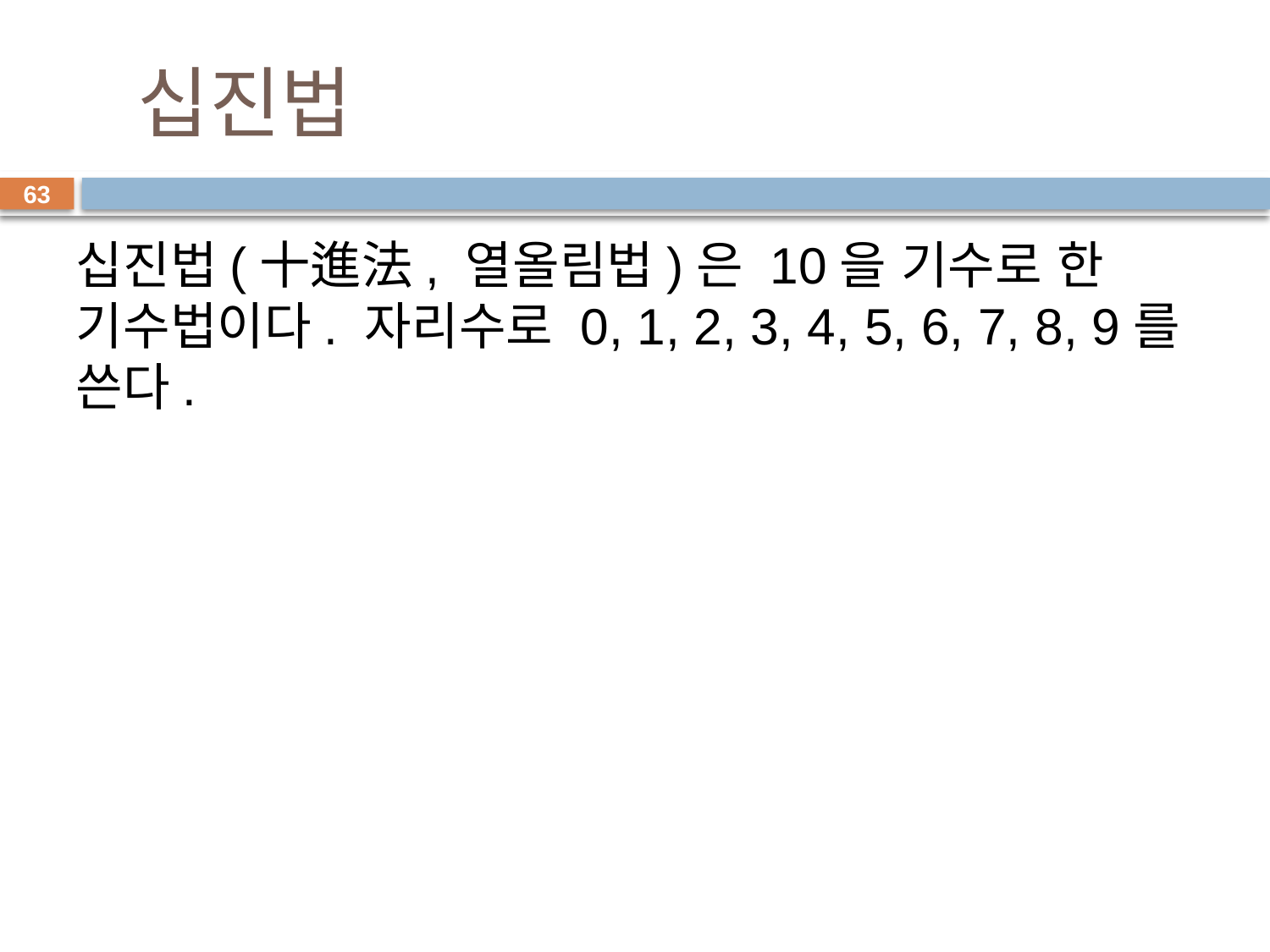

# 십진법
63
십진법(十進法, 열올림법)은 10을 기수로 한 기수법이다. 자리수로 0, 1, 2, 3, 4, 5, 6, 7, 8, 9를 쓴다.